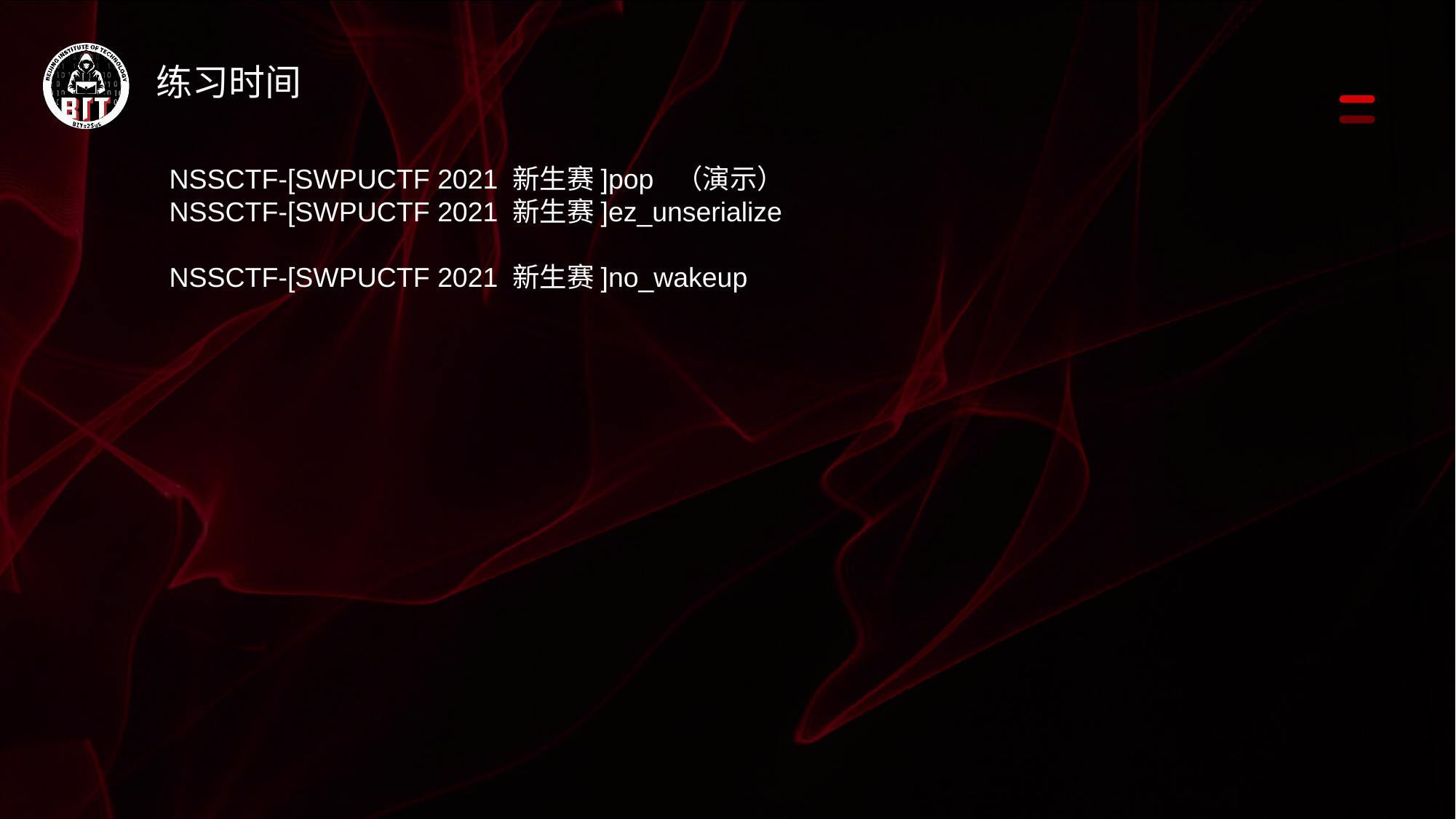

练习时间
NSSCTF-[SWPUCTF 2021 新生赛]pop  （演示）
NSSCTF-[SWPUCTF 2021 新生赛]ez_unserialize

NSSCTF-[SWPUCTF 2021 新生赛]no_wakeup